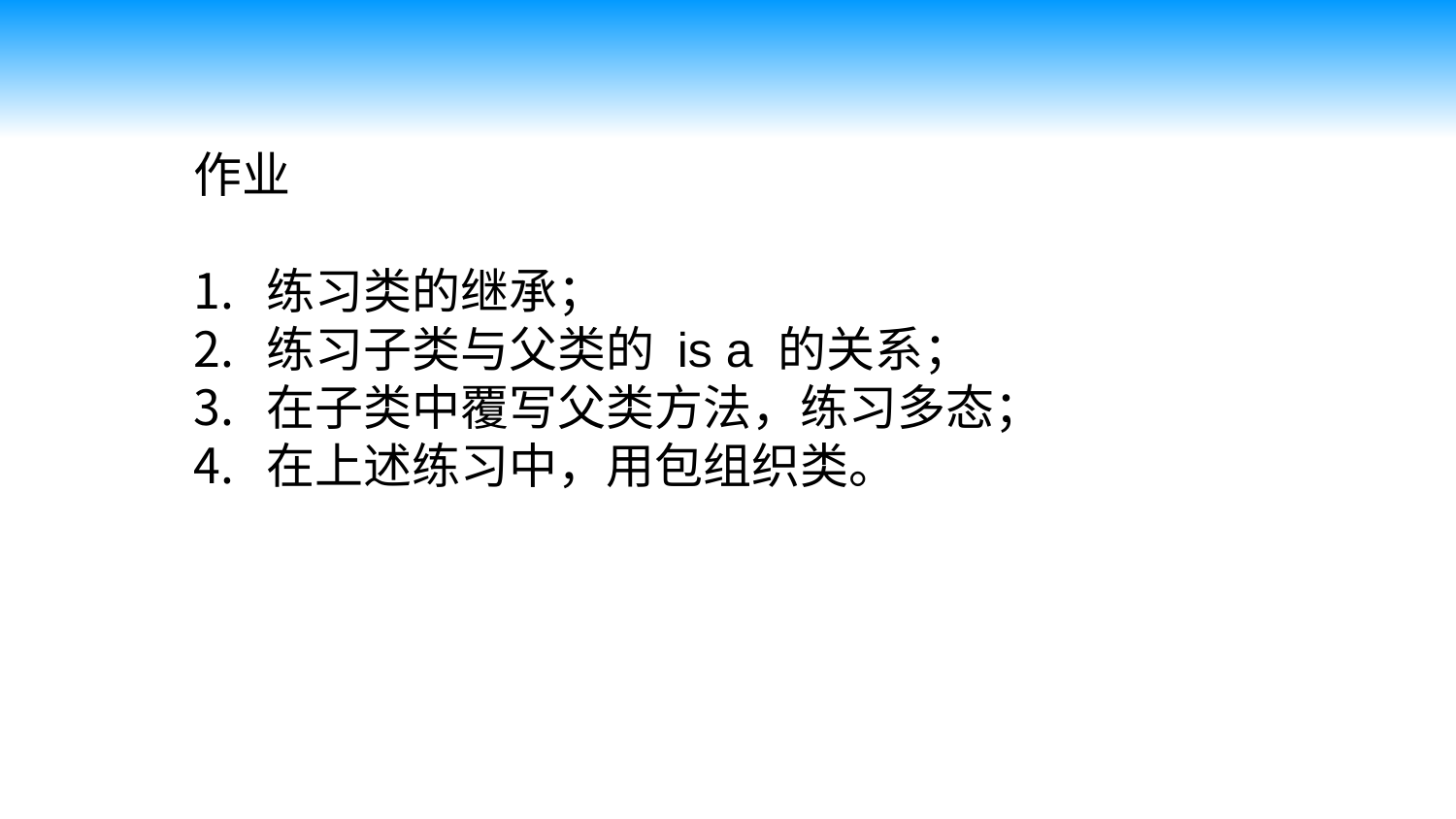

作业

练习类的继承；
练习子类与父类的 is a 的关系；
在子类中覆写父类方法，练习多态；
在上述练习中，用包组织类。